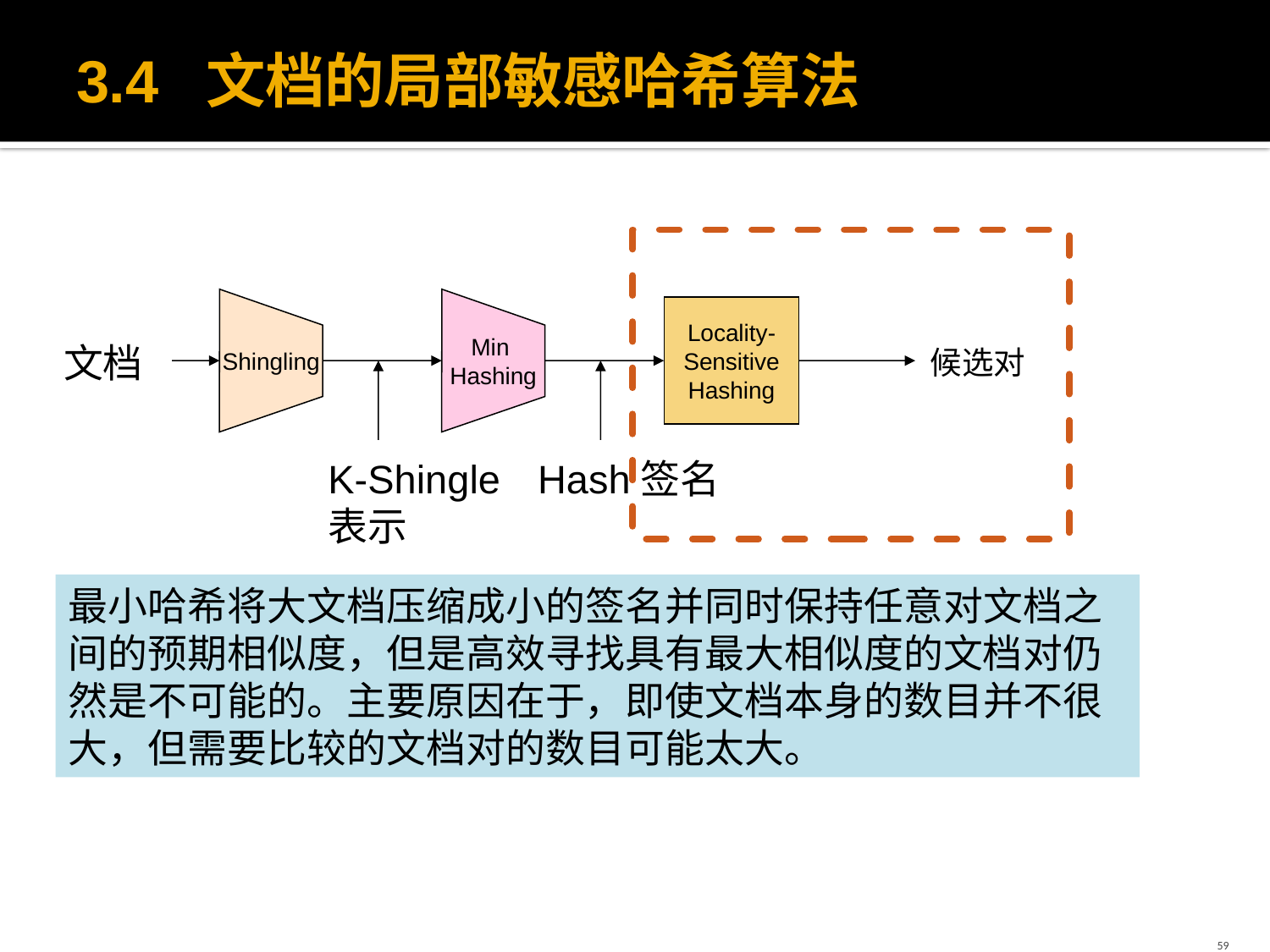

# 3.4  文档的局部敏感哈希算法

Min
Hashing

Hash签名
Locality-
Sensitive
Hashing

Shingling
文档

K-Shingle
表示
候选对
最小哈希将大文档压缩成小的签名并同时保持任意对文档之间的预期相似度，但是高效寻找具有最大相似度的文档对仍然是不可能的。主要原因在于，即使文档本身的数目并不很大，但需要比较的文档对的数目可能太大。
59